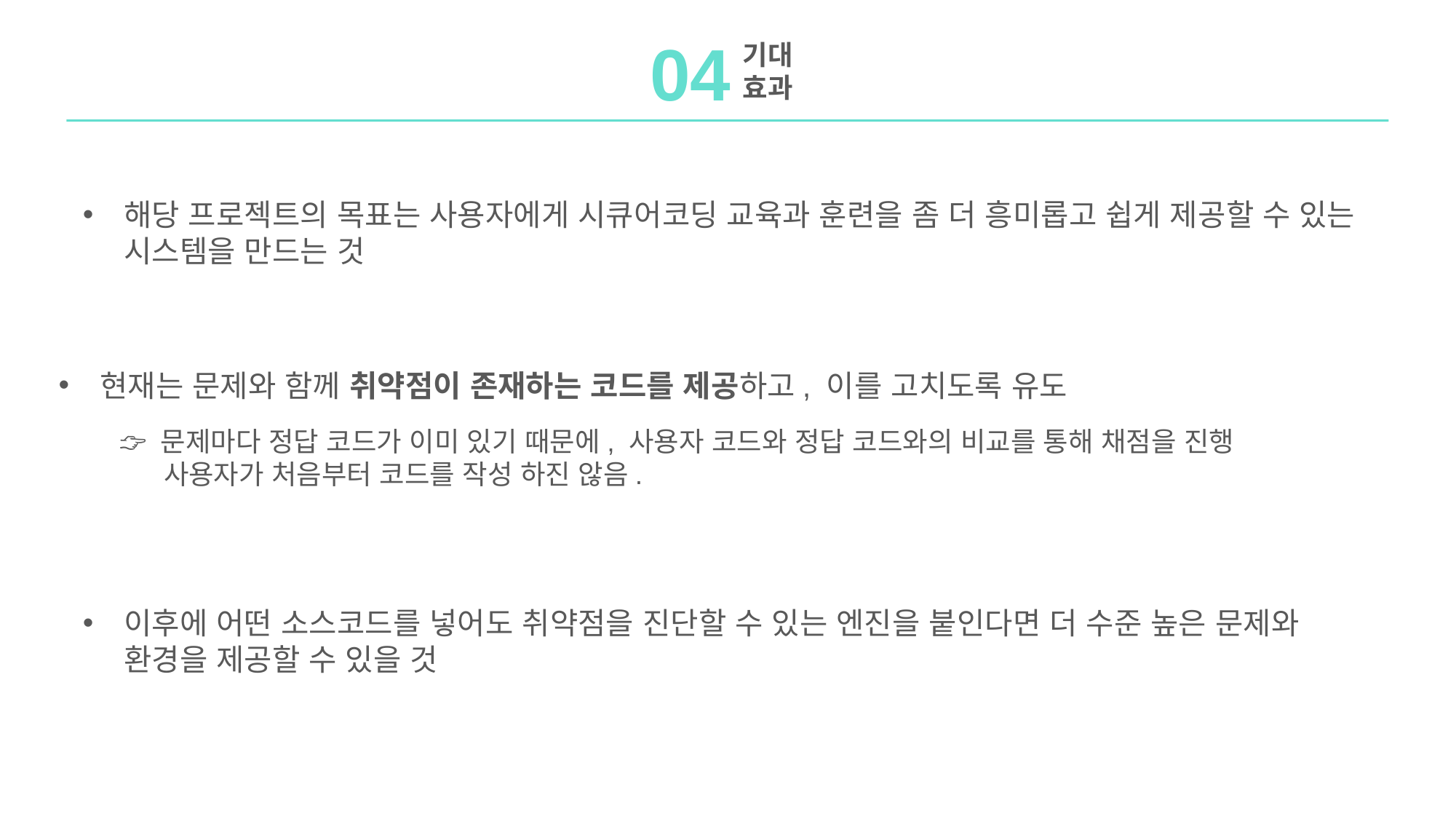

04
기대 효과

해당 프로젝트의 목표는 사용자에게 시큐어코딩 교육과 훈련을 좀 더 흥미롭고 쉽게 제공할 수 있는 시스템을 만드는 것
현재는 문제와 함께 취약점이 존재하는 코드를 제공하고, 이를 고치도록 유도
👉 문제마다 정답 코드가 이미 있기 때문에, 사용자 코드와 정답 코드와의 비교를 통해 채점을 진행
     사용자가 처음부터 코드를 작성 하진 않음.
이후에 어떤 소스코드를 넣어도 취약점을 진단할 수 있는 엔진을 붙인다면 더 수준 높은 문제와 환경을 제공할 수 있을 것